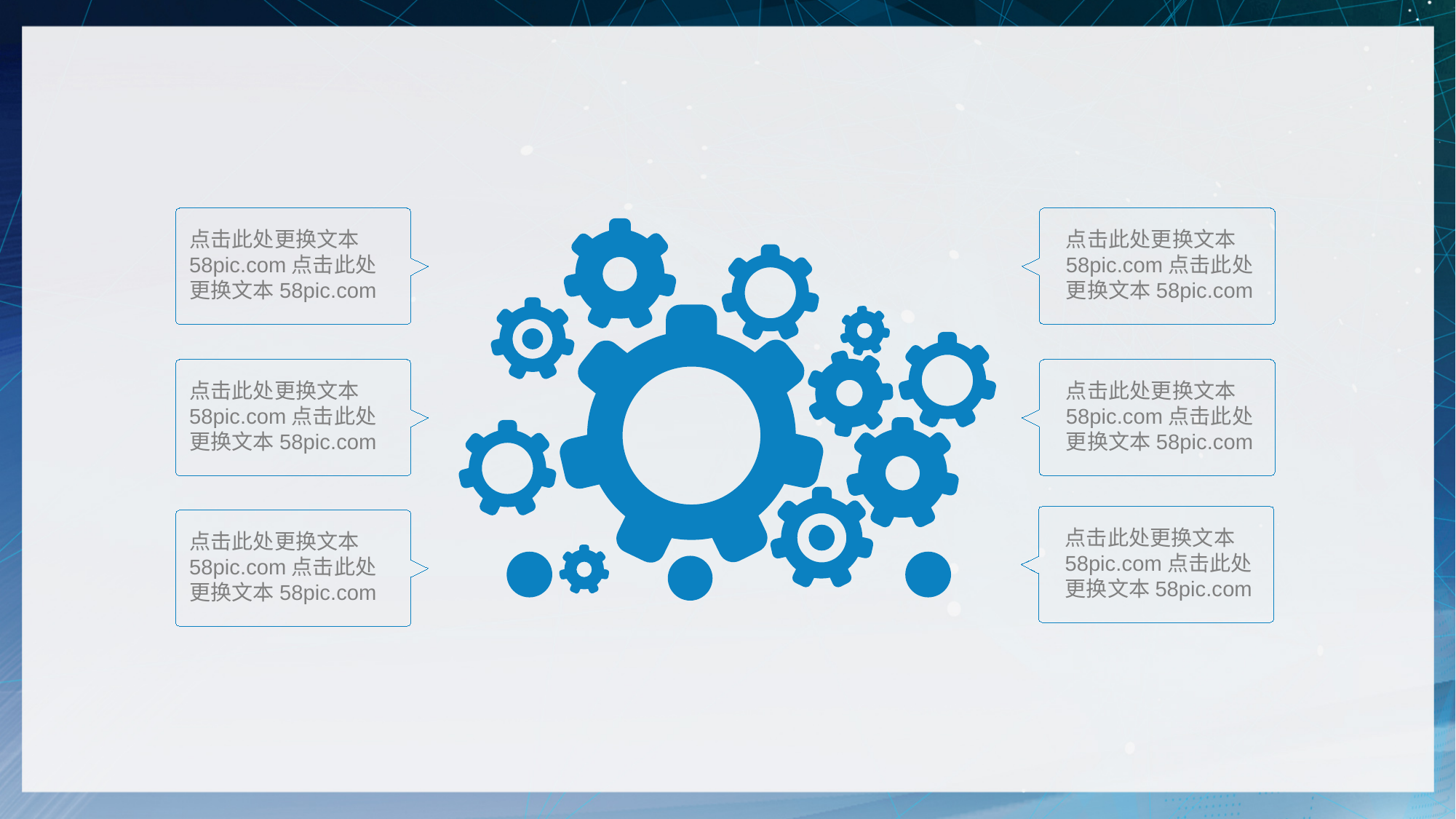

点击此处更换文本58pic.com点击此处更换文本58pic.com
点击此处更换文本58pic.com点击此处更换文本58pic.com

点击此处更换文本58pic.com点击此处更换文本58pic.com
点击此处更换文本58pic.com点击此处更换文本58pic.com

点击此处更换文本58pic.com点击此处更换文本58pic.com
点击此处更换文本58pic.com点击此处更换文本58pic.com